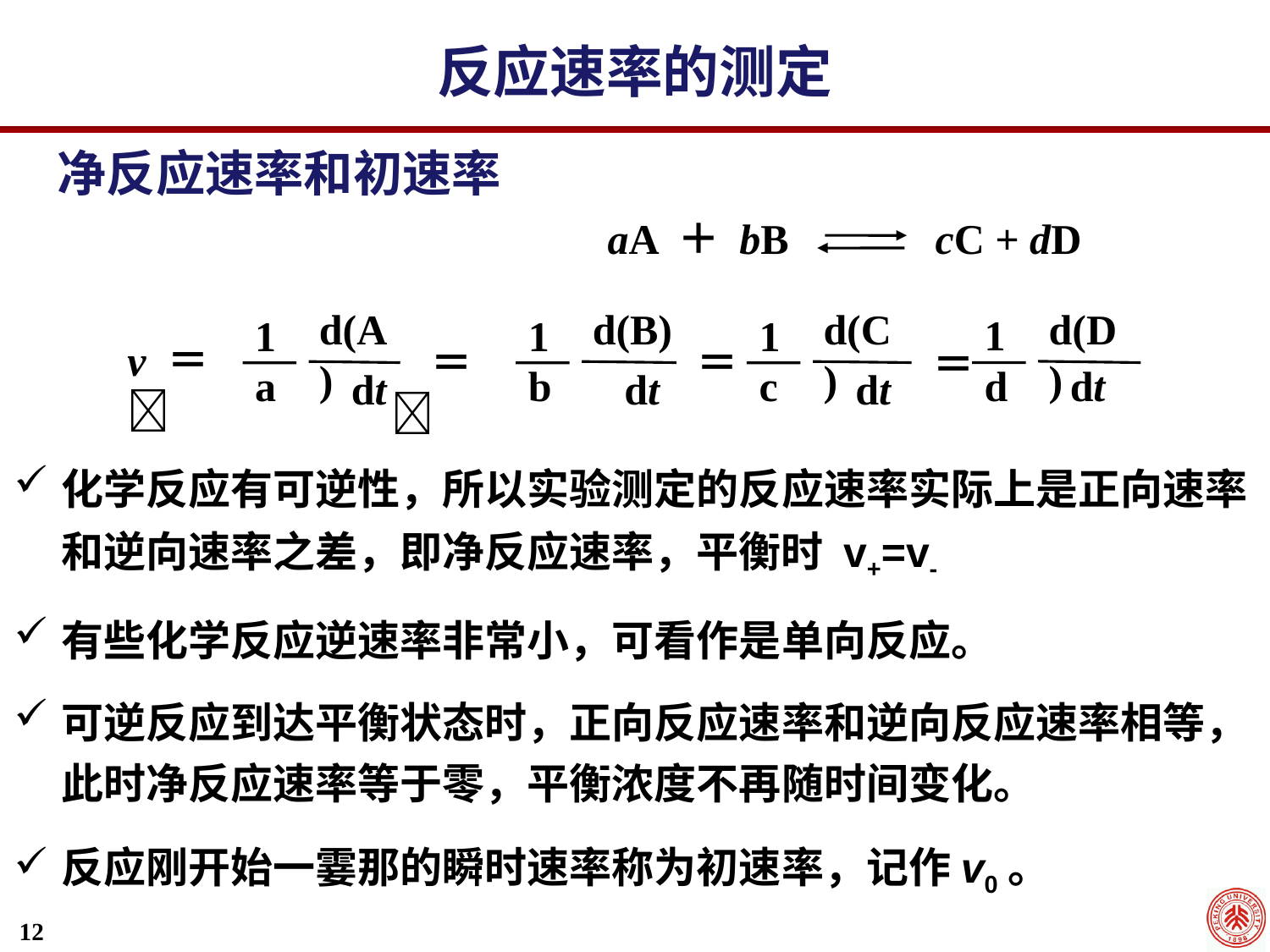

反应速率的测定

净反应速率和初速率
aA ＋ bB
cC + dD

d(D)
d(A)
d(B)
d(C)
1
1
1
1
v ＝ −
   ＝ −
＝
   ＝
d
 dt
a
b
c
  dt
  dt
  dt

化学反应有可逆性，所以实验测定的反应速率实际上是正向速率和逆向速率之差，即净反应速率，平衡时 v+=v-
有些化学反应逆速率非常小，可看作是单向反应。
可逆反应到达平衡状态时，正向反应速率和逆向反应速率相等，此时净反应速率等于零，平衡浓度不再随时间变化。
反应刚开始一霎那的瞬时速率称为初速率，记作v0。
12